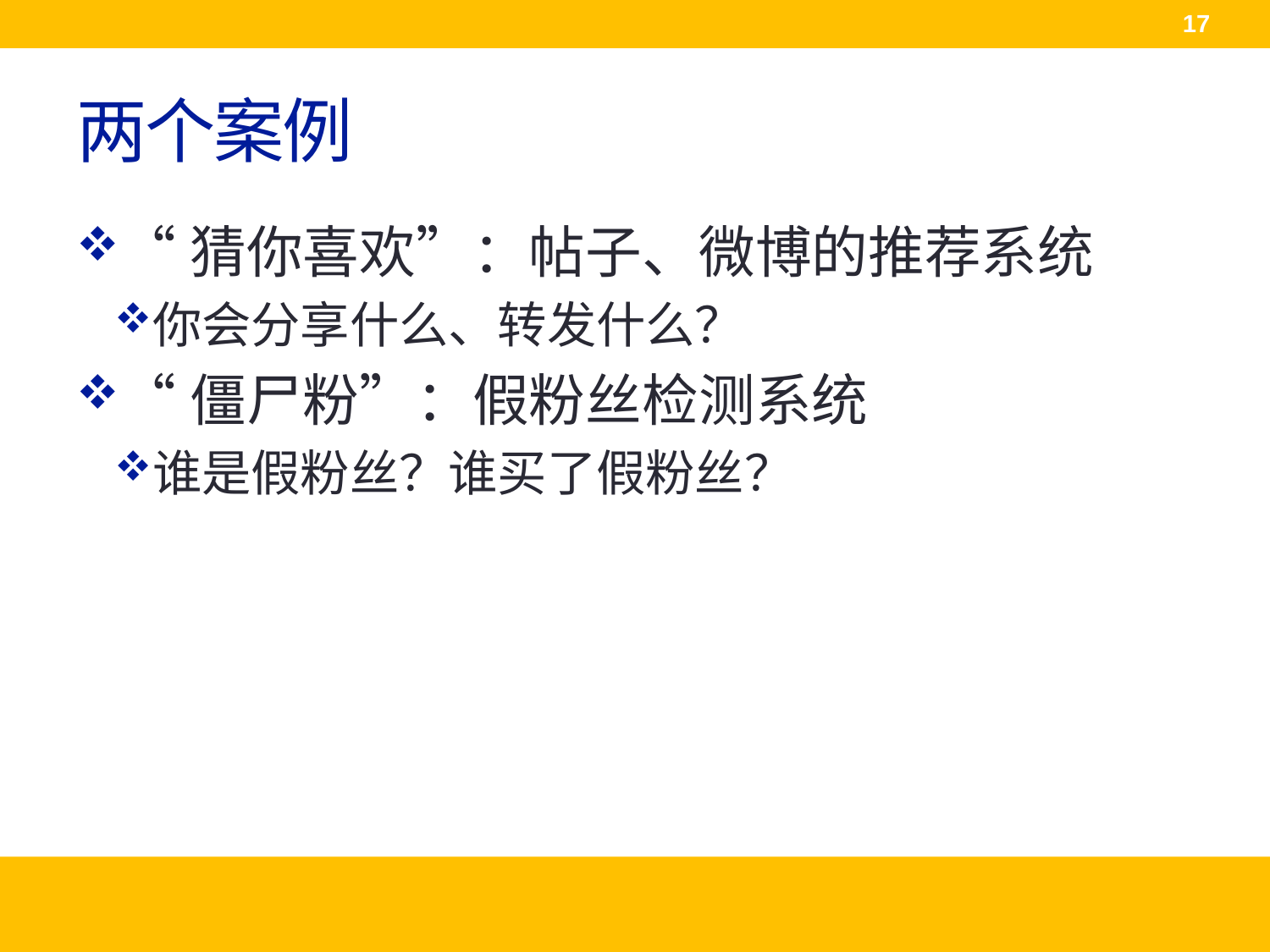

17
# 两个案例
“猜你喜欢”：帖子、微博的推荐系统
你会分享什么、转发什么？
“僵尸粉”：假粉丝检测系统
谁是假粉丝？谁买了假粉丝？